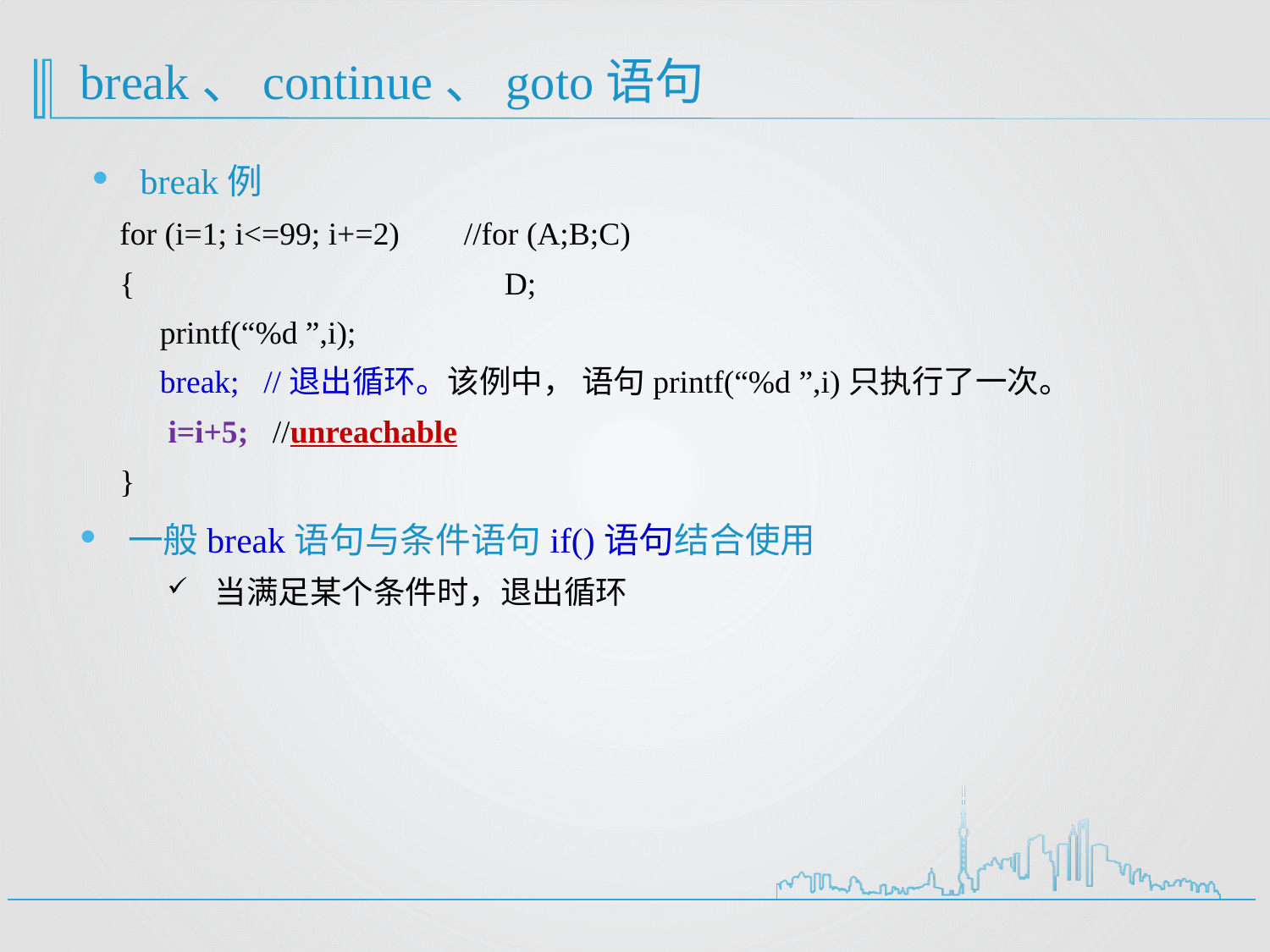

# break、continue、goto语句
break例
for (i=1; i<=99; i+=2)        //for (A;B;C)
{                                              D;
     printf(“%d ”,i);
     break;   //退出循环。该例中， 语句printf(“%d ”,i)只执行了一次。
      i=i+5;   //unreachable
}
一般break语句与条件语句if()语句结合使用
当满足某个条件时，退出循环